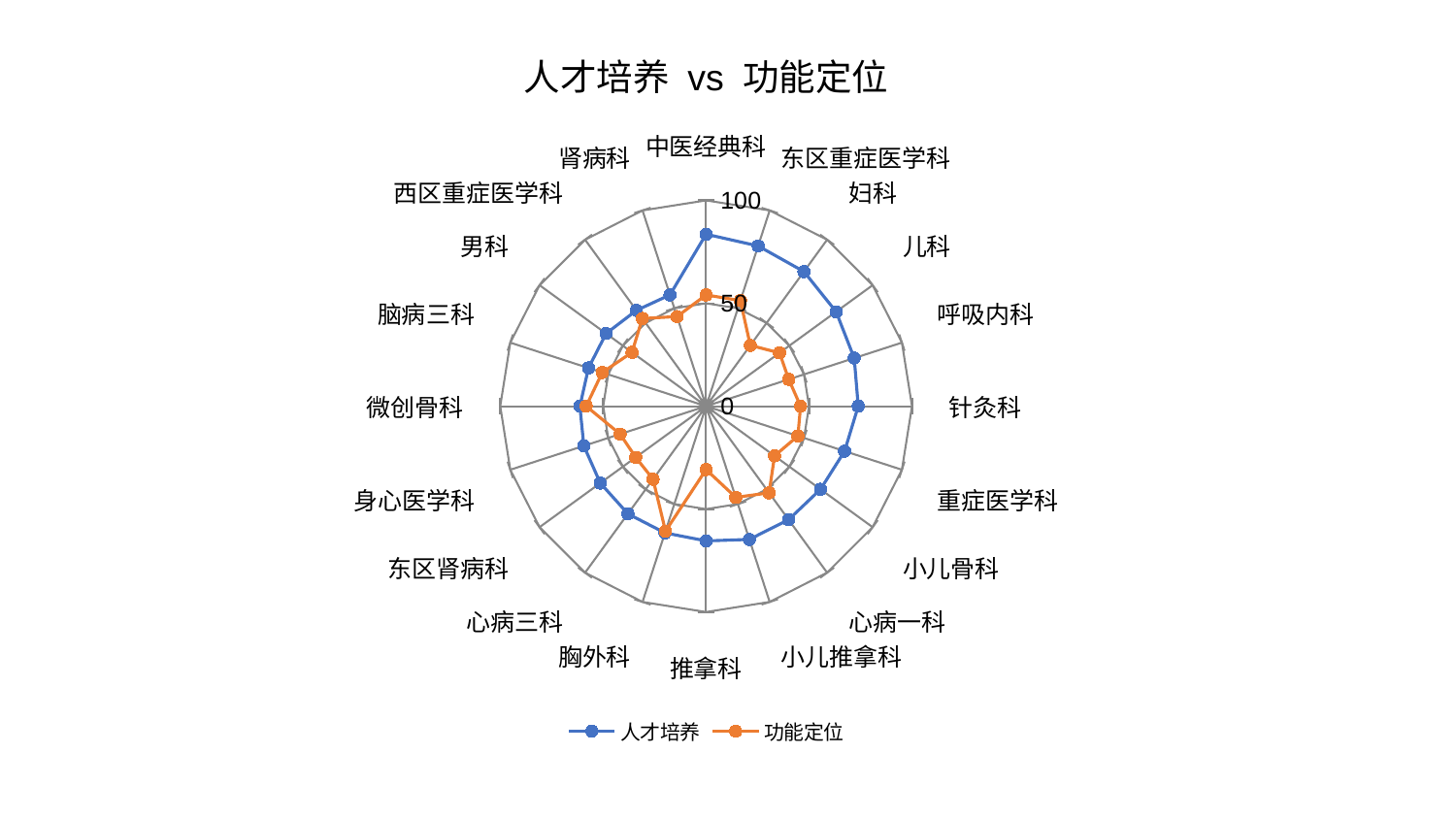

### Chart: 人才培养 vs 功能定位

| Category | 人才培养 | 功能定位 |
|---|---|---|
| 中医经典科 | 83.57223997374713 | 54.04830111858524 |
| 东区重症医学科 | 81.86022853627856 | 53.96315066492209 |
| 妇科 | 80.83475489443515 | 36.54826371621003 |
| 儿科 | 78.05654322250422 | 44.090223039531516 |
| 呼吸内科 | 75.66609034169288 | 42.210967071881 |
| 针灸科 | 73.89291855948896 | 45.88885025600194 |
| 重症医学科 | 70.73844100047283 | 46.88564694754451 |
| 小儿骨科 | 68.69952006950422 | 41.09290605156229 |
| 心病一科 | 68.18556249977117 | 52.06099339167078 |
| 小儿推拿科 | 68.08737409467676 | 46.58688538645112 |
| 推拿科 | 65.45955068149887 | 30.811461214586217 |
| 胸外科 | 64.74690302266286 | 63.840181310052984 |
| 心病三科 | 64.63444106599373 | 43.87029714754127 |
| 东区肾病科 | 63.553801003489376 | 42.2606855907485 |
| 身心医学科 | 62.4604557495172 | 43.93396809159334 |
| 微创骨科 | 61.32053619090893 | 58.25246415044717 |
| 脑病三科 | 60.08721068482428 | 53.063135047652096 |
| 男科 | 60.079755975833514 | 44.51108129178611 |
| 西区重症医学科 | 57.55602496875414 | 52.677113469537325 |
| 肾病科 | 56.87290595013412 | 45.791618545199675 |
87